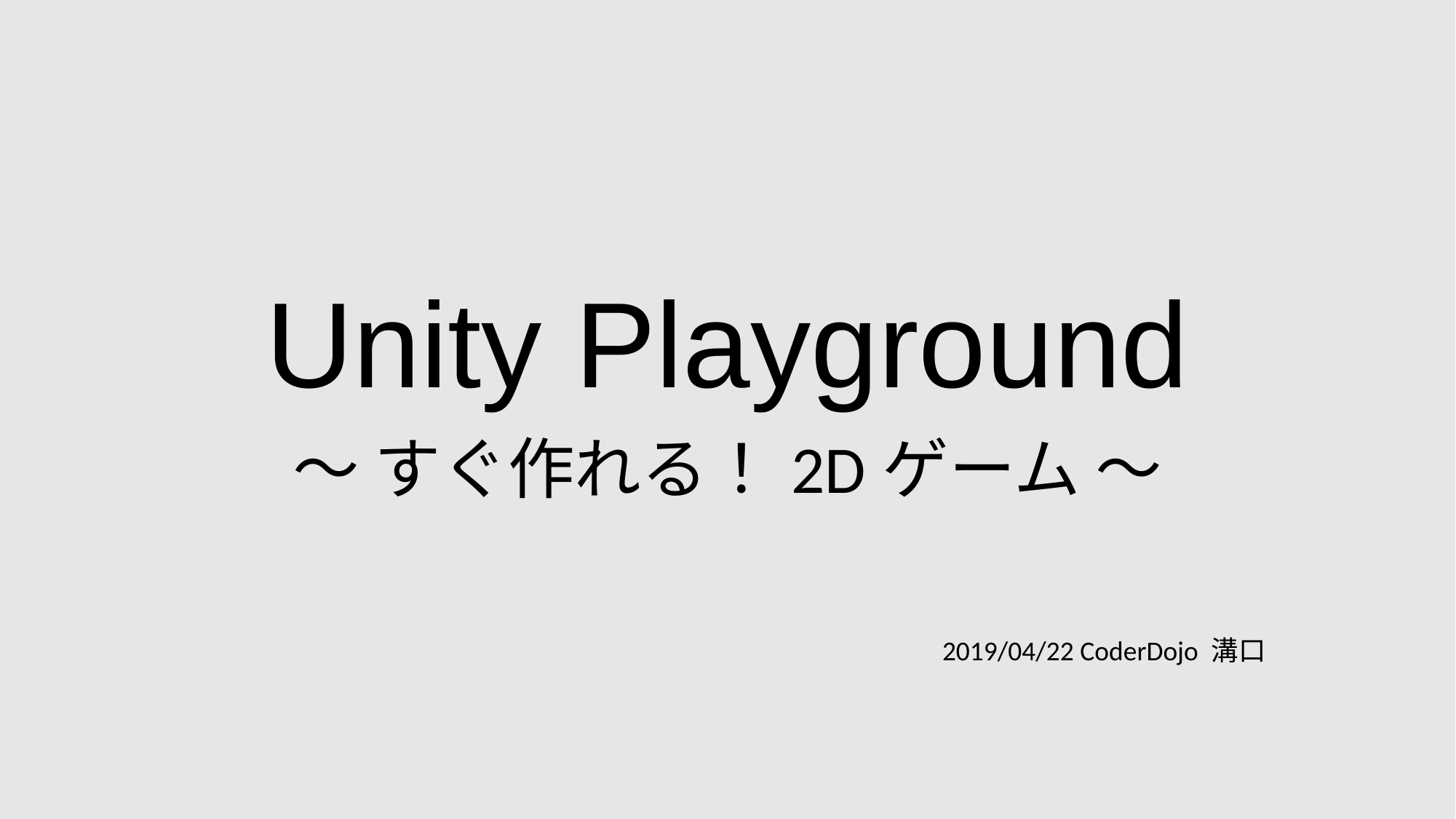

# Unity Playground
～ すぐ作れる！2Dゲーム ～
2019/04/22 CoderDojo 溝口